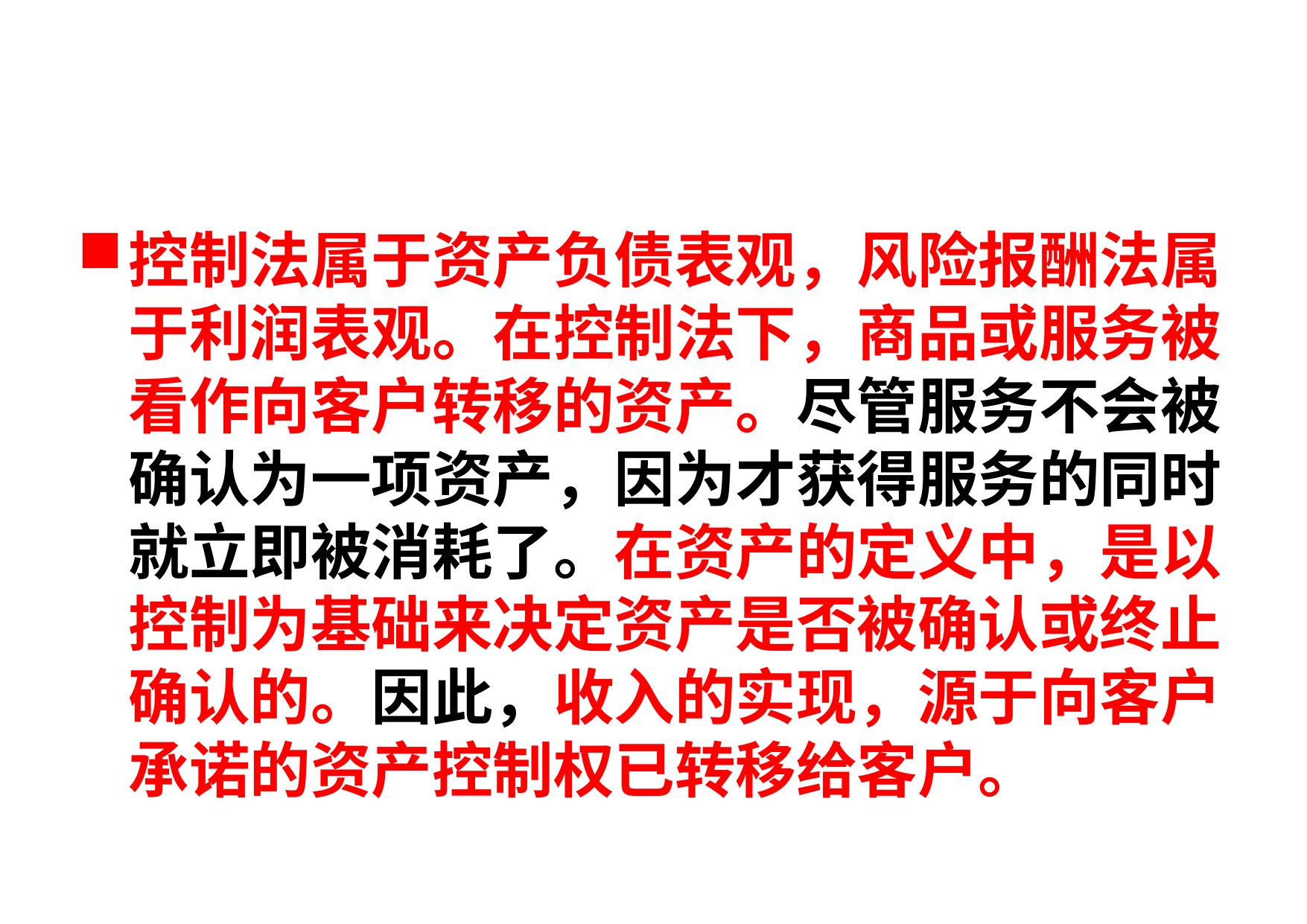

#
控制法属于资产负债表观，风险报酬法属于利润表观。在控制法下，商品或服务被看作向客户转移的资产。尽管服务不会被确认为一项资产，因为才获得服务的同时就立即被消耗了。在资产的定义中，是以控制为基础来决定资产是否被确认或终止确认的。因此，收入的实现，源于向客户承诺的资产控制权已转移给客户。

81